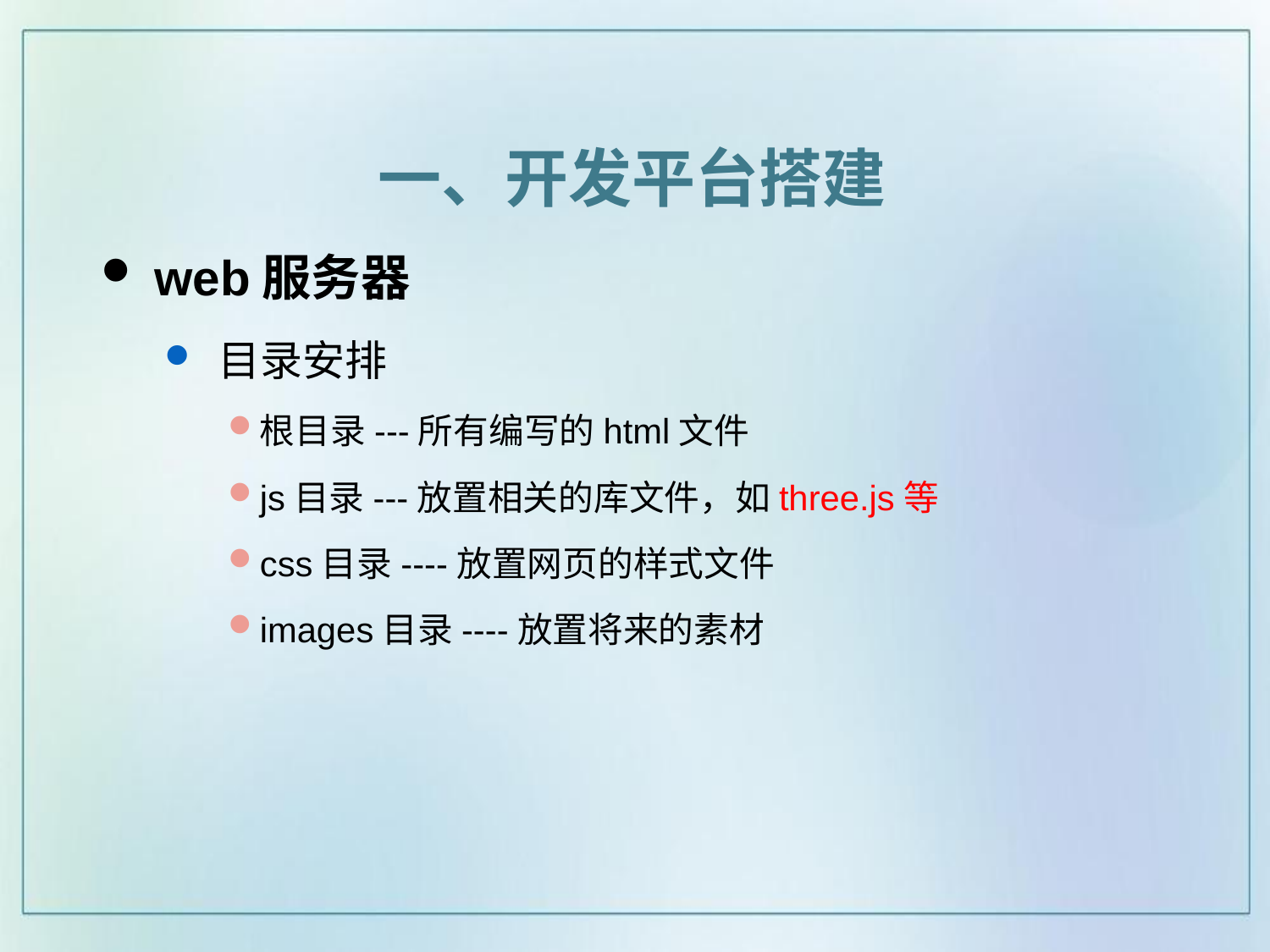

一、开发平台搭建
 web服务器
 目录安排
根目录---所有编写的html文件
js目录---放置相关的库文件，如three.js等
css目录----放置网页的样式文件
images目录----放置将来的素材